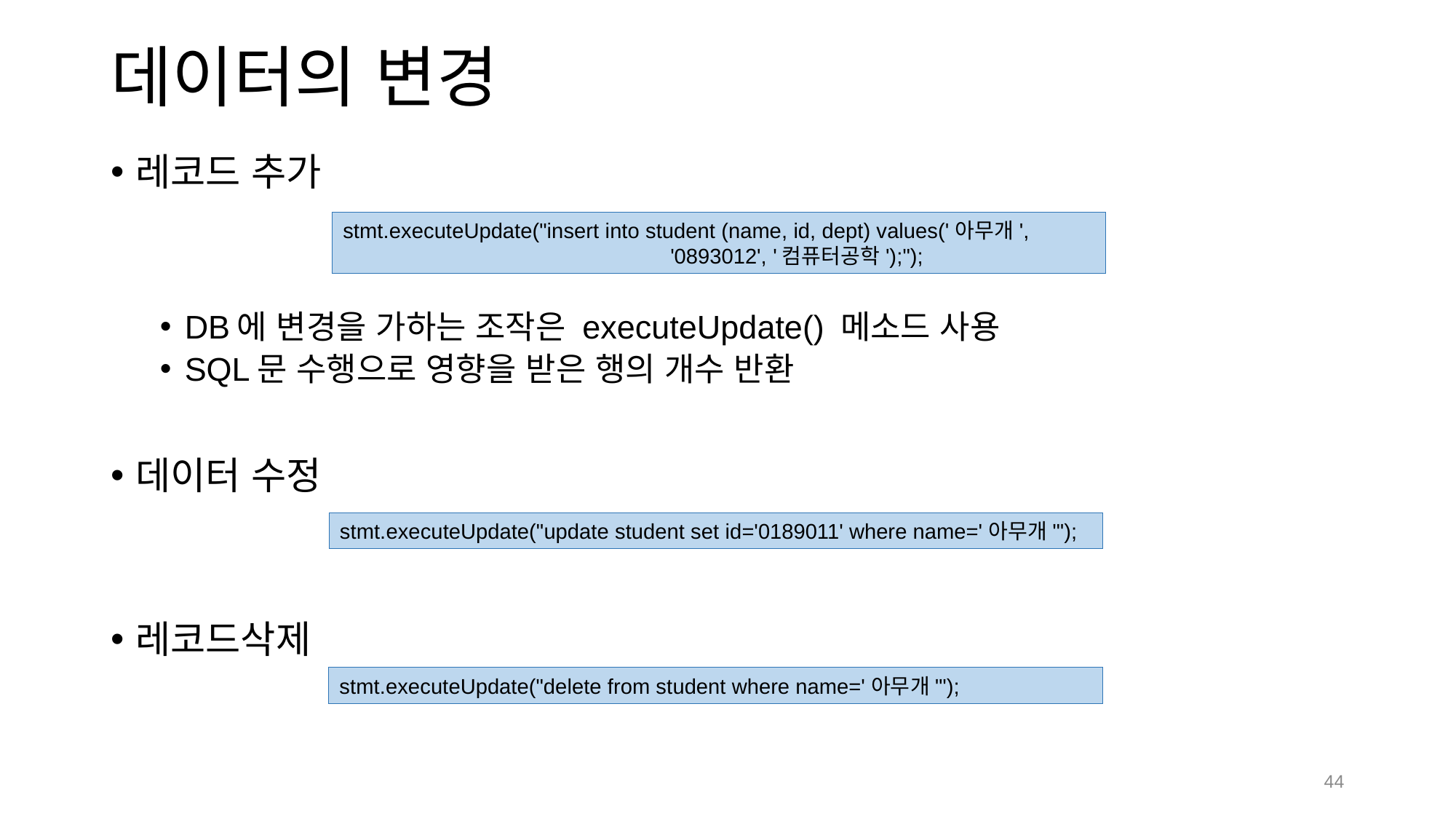

# 데이터의 변경
레코드 추가

DB에 변경을 가하는 조작은 executeUpdate() 메소드 사용
SQL문 수행으로 영향을 받은 행의 개수 반환

데이터 수정

레코드삭제

stmt.executeUpdate("insert into student (name, id, dept) values('아무개',
			'0893012', '컴퓨터공학');");
stmt.executeUpdate("update student set id='0189011' where name='아무개'");
stmt.executeUpdate("delete from student where name='아무개'");
44